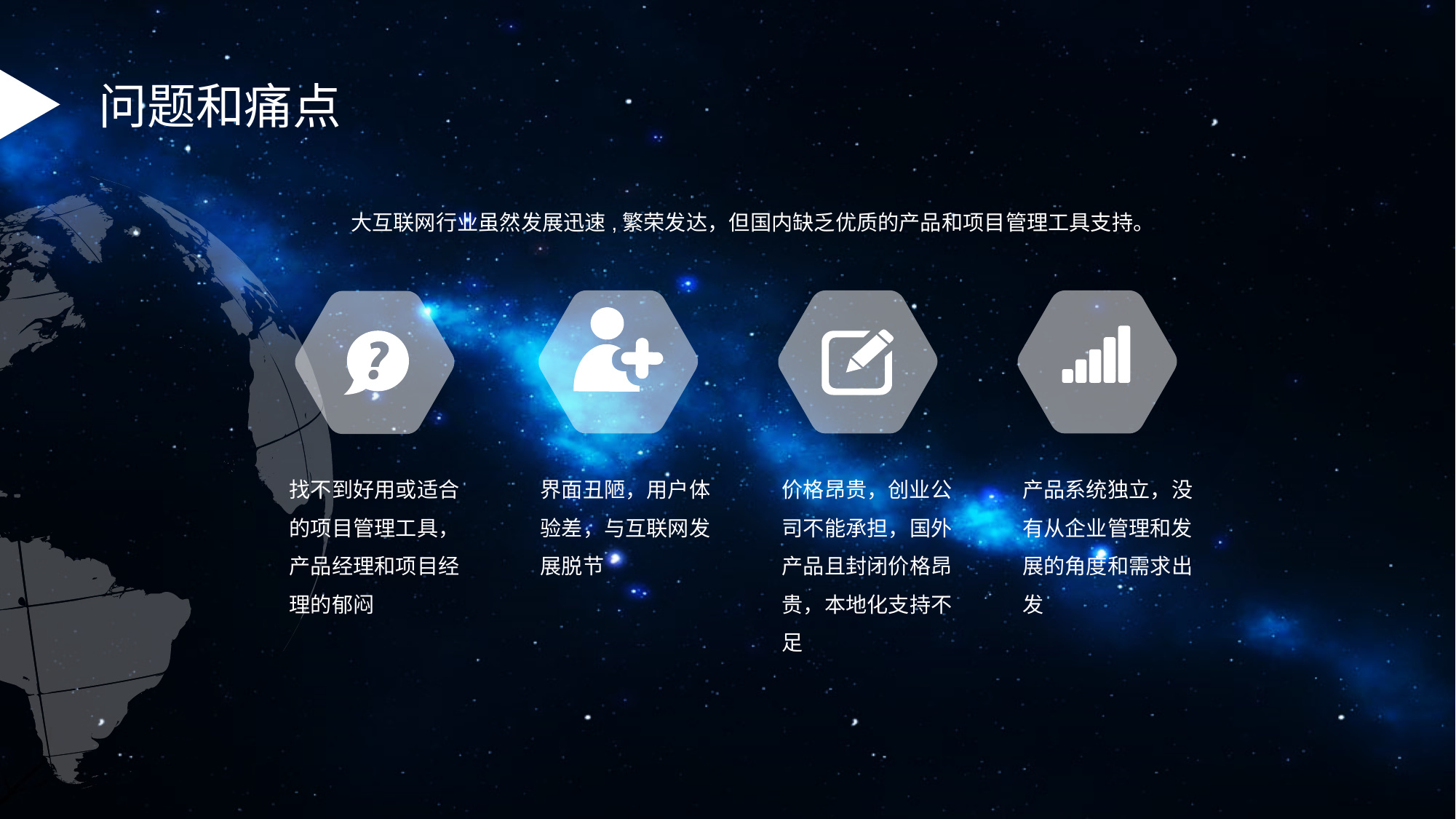

问题和痛点

大互联网行业虽然发展迅速,繁荣发达，但国内缺乏优质的产品和项目管理工具支持。

找不到好用或适合的项目管理工具，产品经理和项目经理的郁闷
界面丑陋，用户体验差，与互联网发展脱节
价格昂贵，创业公司不能承担，国外产品且封闭价格昂贵，本地化支持不足
产品系统独立，没有从企业管理和发展的角度和需求出发
.